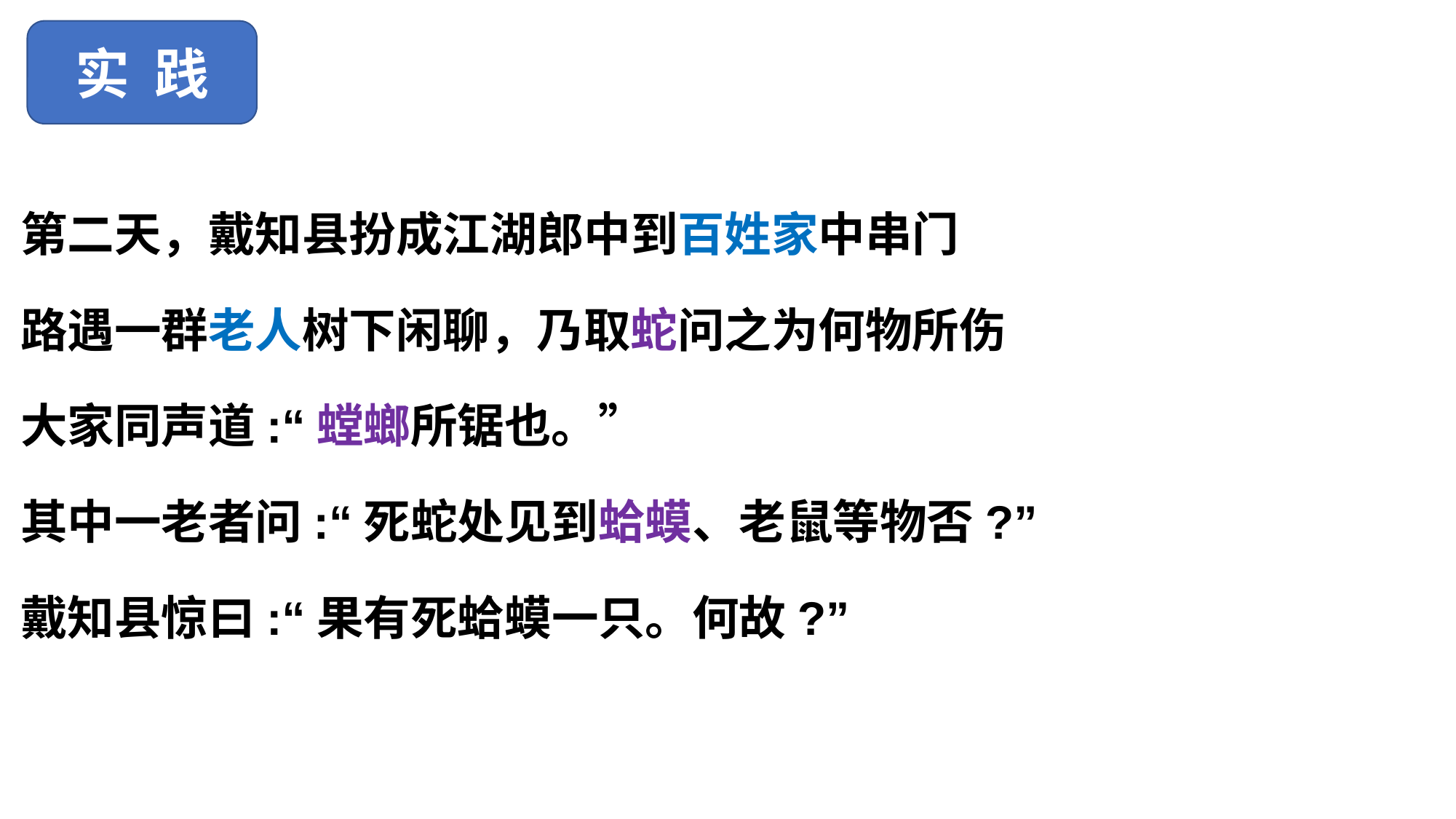

实  践
第二天，戴知县扮成江湖郎中到百姓家中串门
路遇一群老人树下闲聊，乃取蛇问之为何物所伤
大家同声道:“螳螂所锯也。”
其中一老者问:“死蛇处见到蛤蟆、老鼠等物否?”
戴知县惊曰:“果有死蛤蟆一只。何故?”